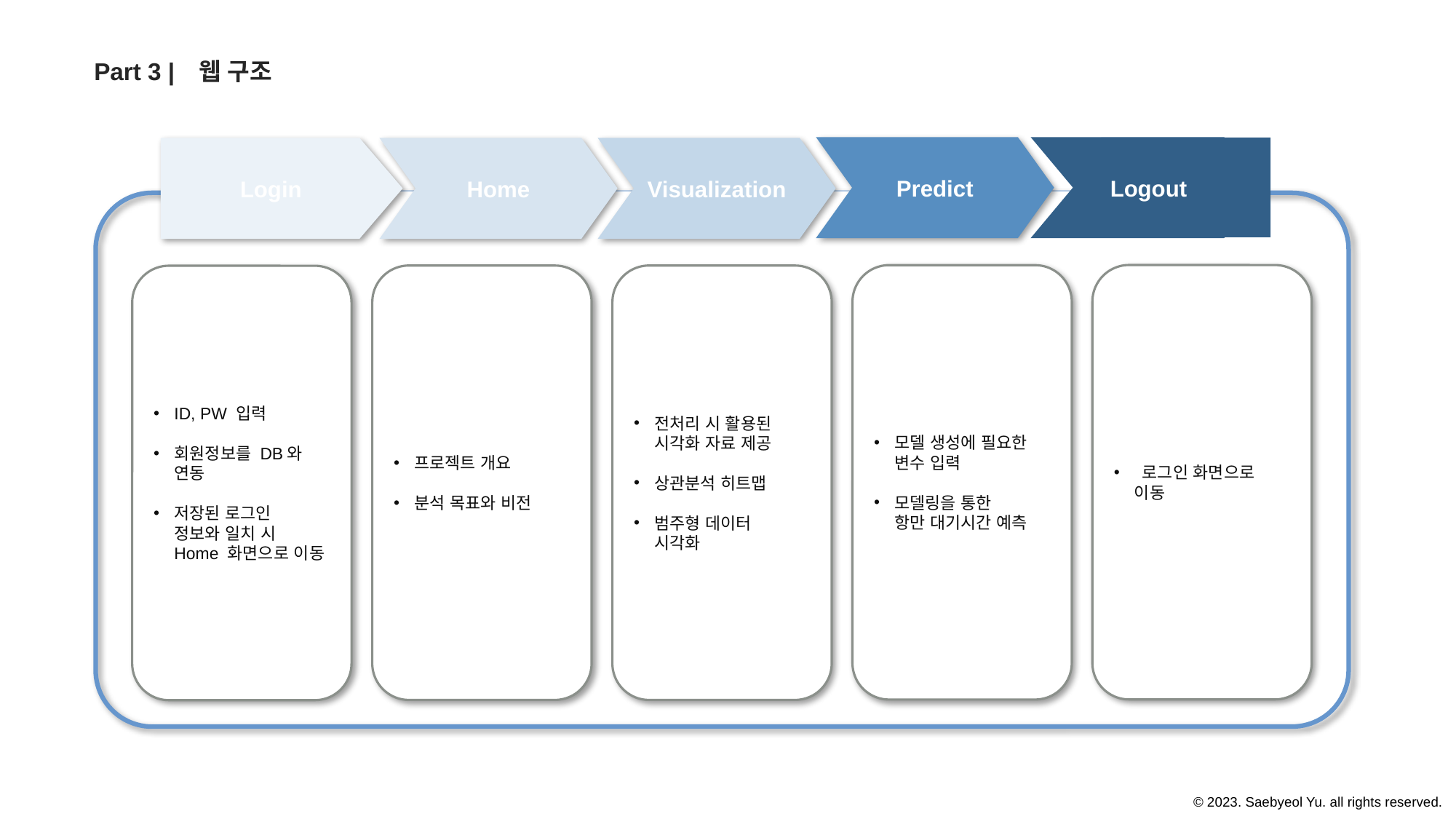

Part 3 |
웹 구조
Logout

Login
Home

ID, PW 입력

회원정보를 DB와     연동

저장된 로그인          정보와 일치 시
Home 화면으로 이동
Predict
Visualization
 로그인 화면으로     이동
모델 생성에 필요한
변수 입력

모델링을 통한
항만 대기시간 예측
프로젝트 개요

분석 목표와 비전
전처리 시 활용된
시각화 자료 제공

상관분석 히트맵

범주형 데이터          시각화